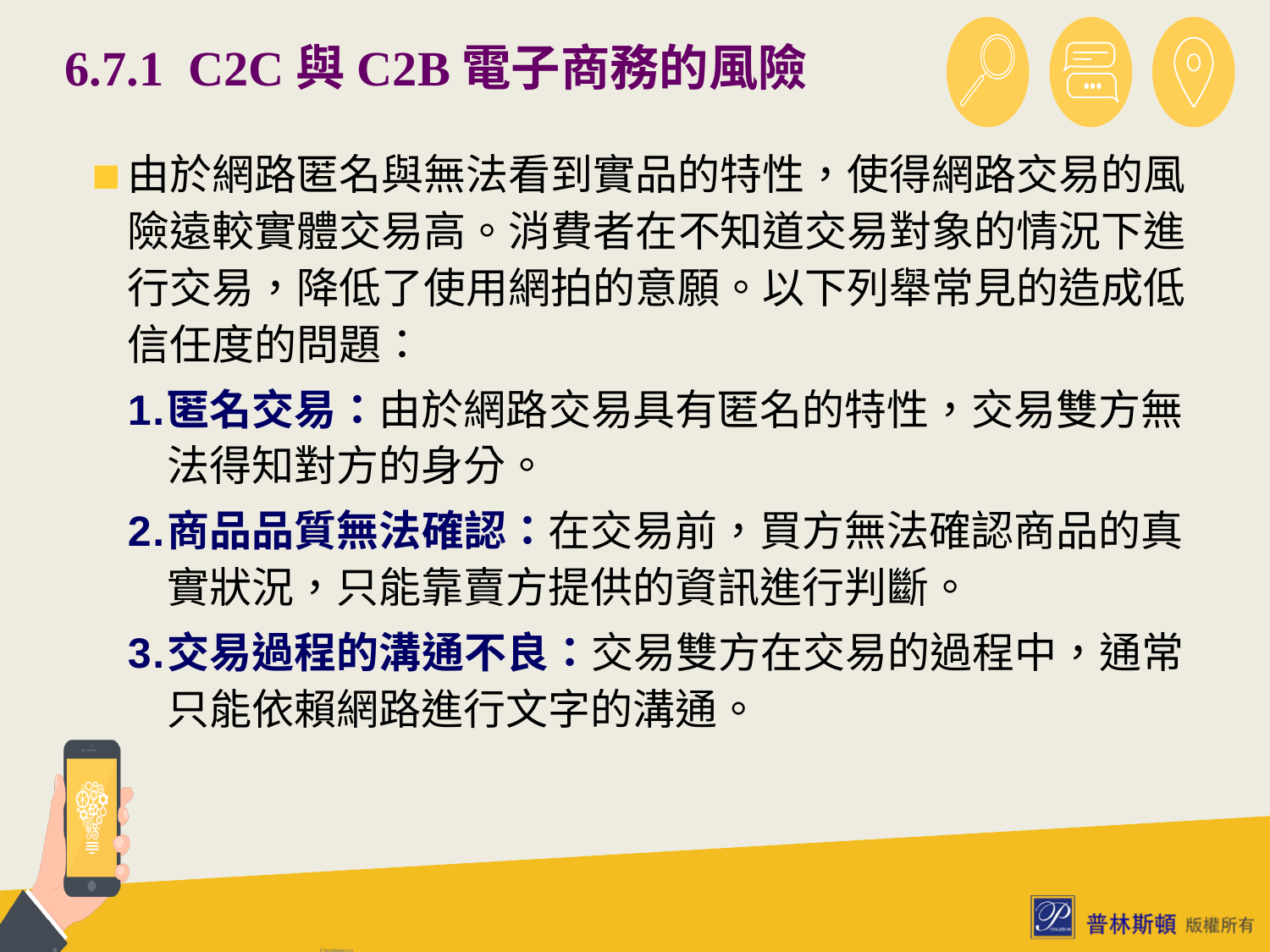

# 6.7.1  C2C與C2B電子商務的風險
由於網路匿名與無法看到實品的特性，使得網路交易的風險遠較實體交易高。消費者在不知道交易對象的情況下進行交易，降低了使用網拍的意願。以下列舉常見的造成低信任度的問題：
匿名交易：由於網路交易具有匿名的特性，交易雙方無法得知對方的身分。
商品品質無法確認：在交易前，買方無法確認商品的真實狀況，只能靠賣方提供的資訊進行判斷。
交易過程的溝通不良：交易雙方在交易的過程中，通常只能依賴網路進行文字的溝通。